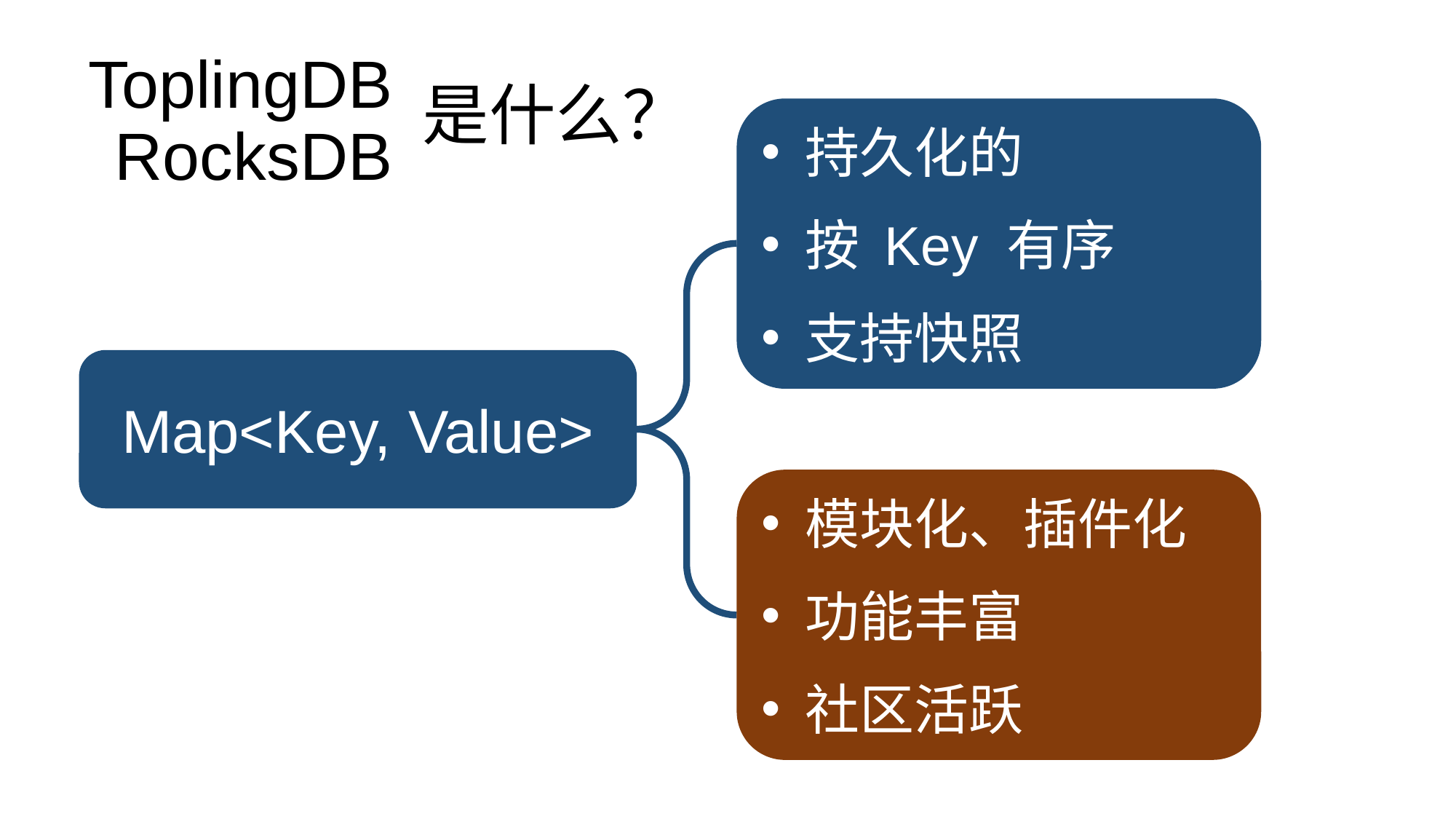

# ToplingDB RocksDB
是什么？
持久化的
按 Key 有序
支持快照

Map<Key, Value>
模块化、插件化
功能丰富
社区活跃